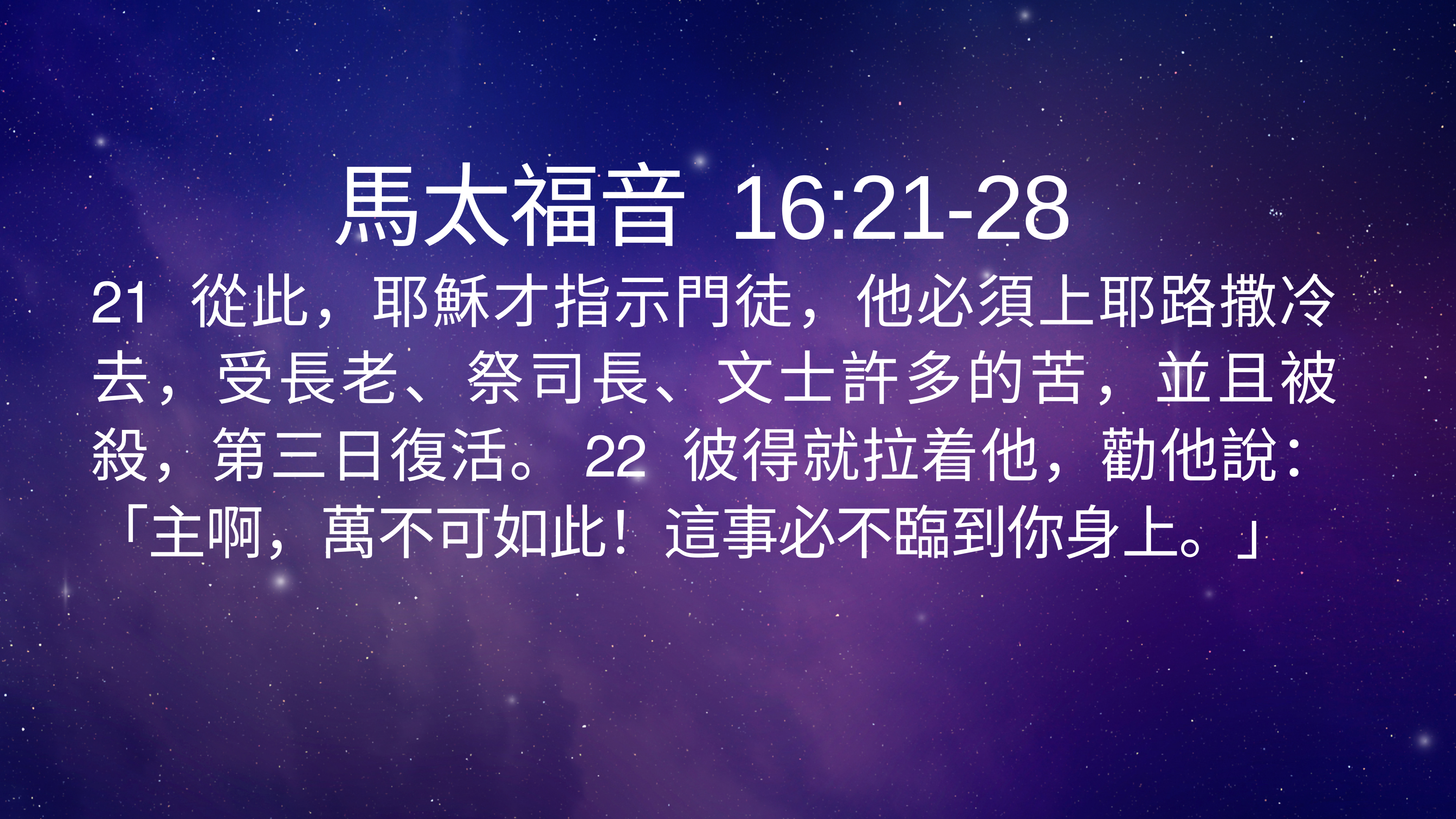

# 馬太福音 16:21-28
21 從此，耶穌才指示門徒，他必須上耶路撒冷去，受長老、祭司長、文士許多的苦，並且被殺，第三日復活。22 彼得就拉着他，勸他說：「主啊，萬不可如此！這事必不臨到你身上。」